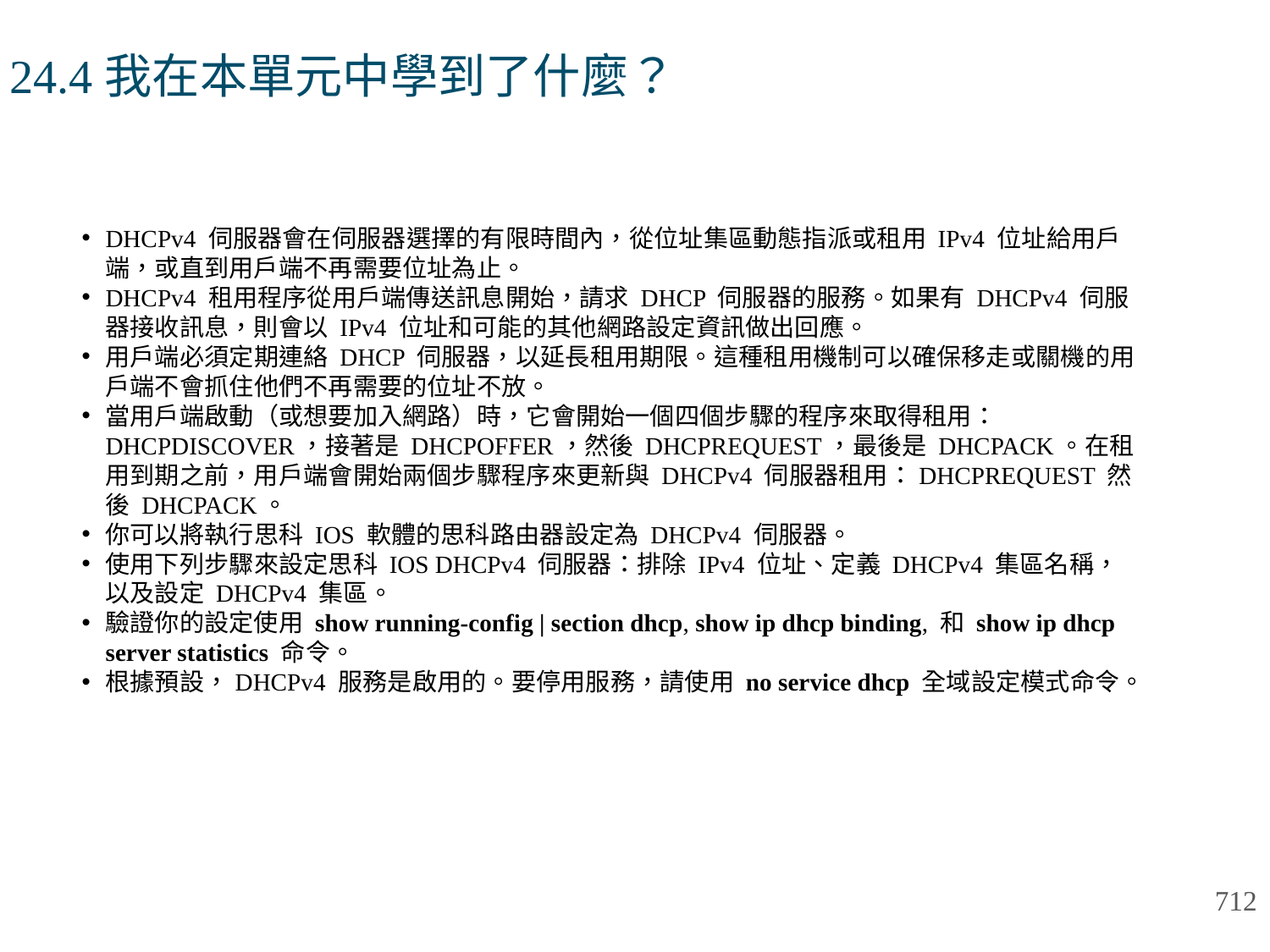

# 24.4我在本單元中學到了什麼？
DHCPv4 伺服器會在伺服器選擇的有限時間內，從位址集區動態指派或租用 IPv4 位址給用戶端，或直到用戶端不再需要位址為止。
DHCPv4 租用程序從用戶端傳送訊息開始，請求 DHCP 伺服器的服務。如果有 DHCPv4 伺服器接收訊息，則會以 IPv4 位址和可能的其他網路設定資訊做出回應。
用戶端必須定期連絡 DHCP 伺服器，以延長租用期限。這種租用機制可以確保移走或關機的用戶端不會抓住他們不再需要的位址不放。
當用戶端啟動（或想要加入網路）時，它會開始一個四個步驟的程序來取得租用：DHCPDISCOVER，接著是 DHCPOFFER，然後 DHCPREQUEST，最後是 DHCPACK。在租用到期之前，用戶端會開始兩個步驟程序來更新與 DHCPv4 伺服器租用：DHCPREQUEST 然後 DHCPACK。
你可以將執行思科 IOS 軟體的思科路由器設定為 DHCPv4 伺服器。
使用下列步驟來設定思科 IOS DHCPv4 伺服器：排除 IPv4 位址、定義 DHCPv4 集區名稱，以及設定 DHCPv4 集區。
驗證你的設定使用 show running-config | section dhcp, show ip dhcp binding, 和 show ip dhcp server statistics 命令。
根據預設，DHCPv4 服務是啟用的。要停用服務，請使用 no service dhcp 全域設定模式命令。
712